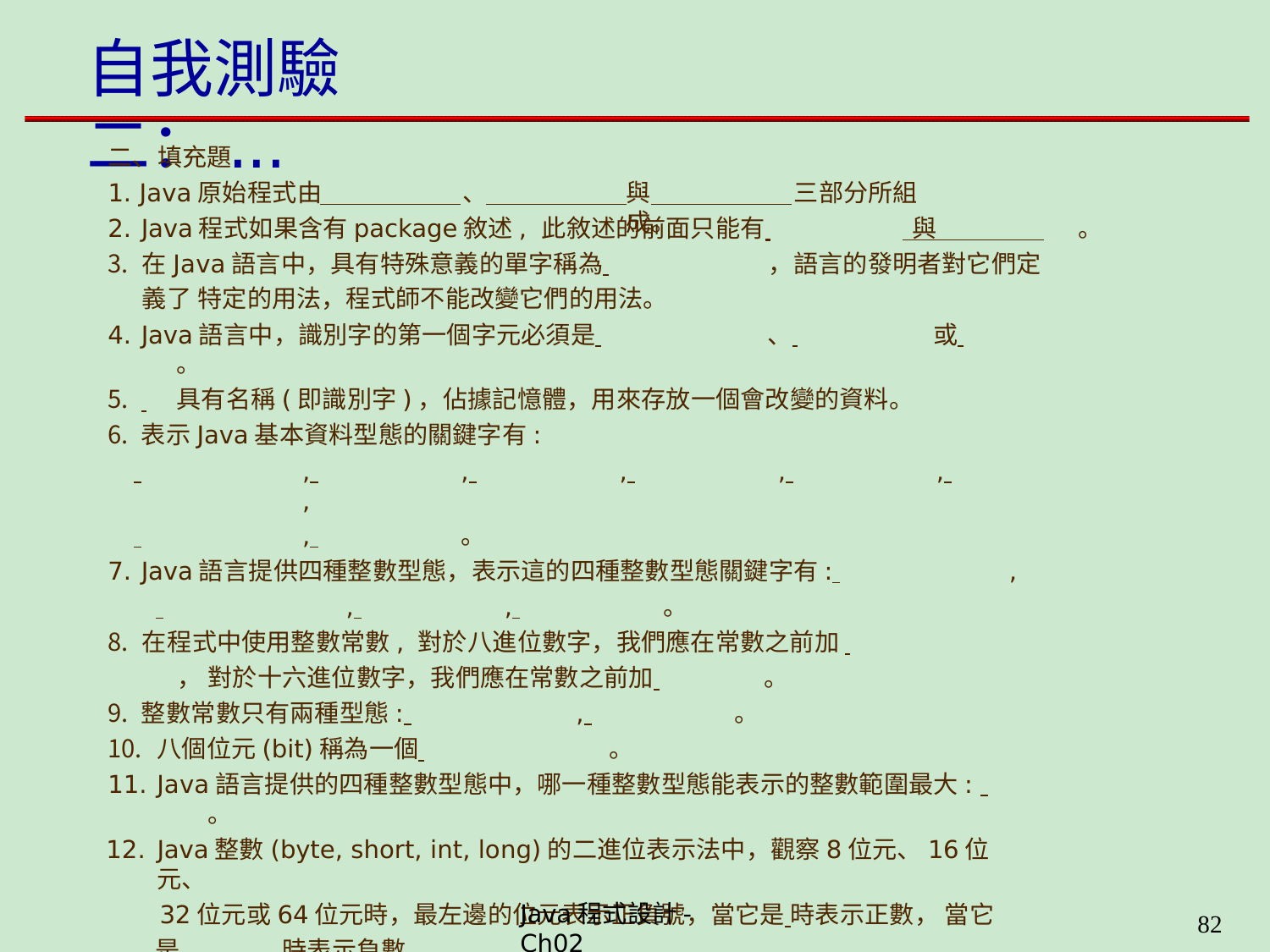

# 自我測驗二：...
二、填充題
1. Java原始程式由	、
與	三部分所組成。

Java程式如果含有package敘述, 此敘述的前面只能有 	與	。
在Java語言中，具有特殊意義的單字稱為 	，語言的發明者對它們定義了 特定的用法，程式師不能改變它們的用法。
Java語言中，識別字的第一個字元必須是 	、 	或 	。
 	具有名稱(即識別字)，佔據記憶體，用來存放一個會改變的資料。
表示Java基本資料型態的關鍵字有:
 	, 	, 	, 	, 	, 	,
 	, 	。
Java語言提供四種整數型態，表示這的四種整數型態關鍵字有: 	,
 	, 	, 	。
在程式中使用整數常數, 對於八進位數字，我們應在常數之前加  	， 對於十六進位數字，我們應在常數之前加 	。
整數常數只有兩種型態: 	, 	。
八個位元(bit)稱為一個 	。
Java語言提供的四種整數型態中，哪一種整數型態能表示的整數範圍最大:  	。
Java整數(byte, short, int, long)的二進位表示法中，觀察8位元、16位元、
32位元或64位元時，最左邊的位元表示正負號，當它是 	時表示正數， 當它是 	時表示負數。

Java程式設計-Ch02
82